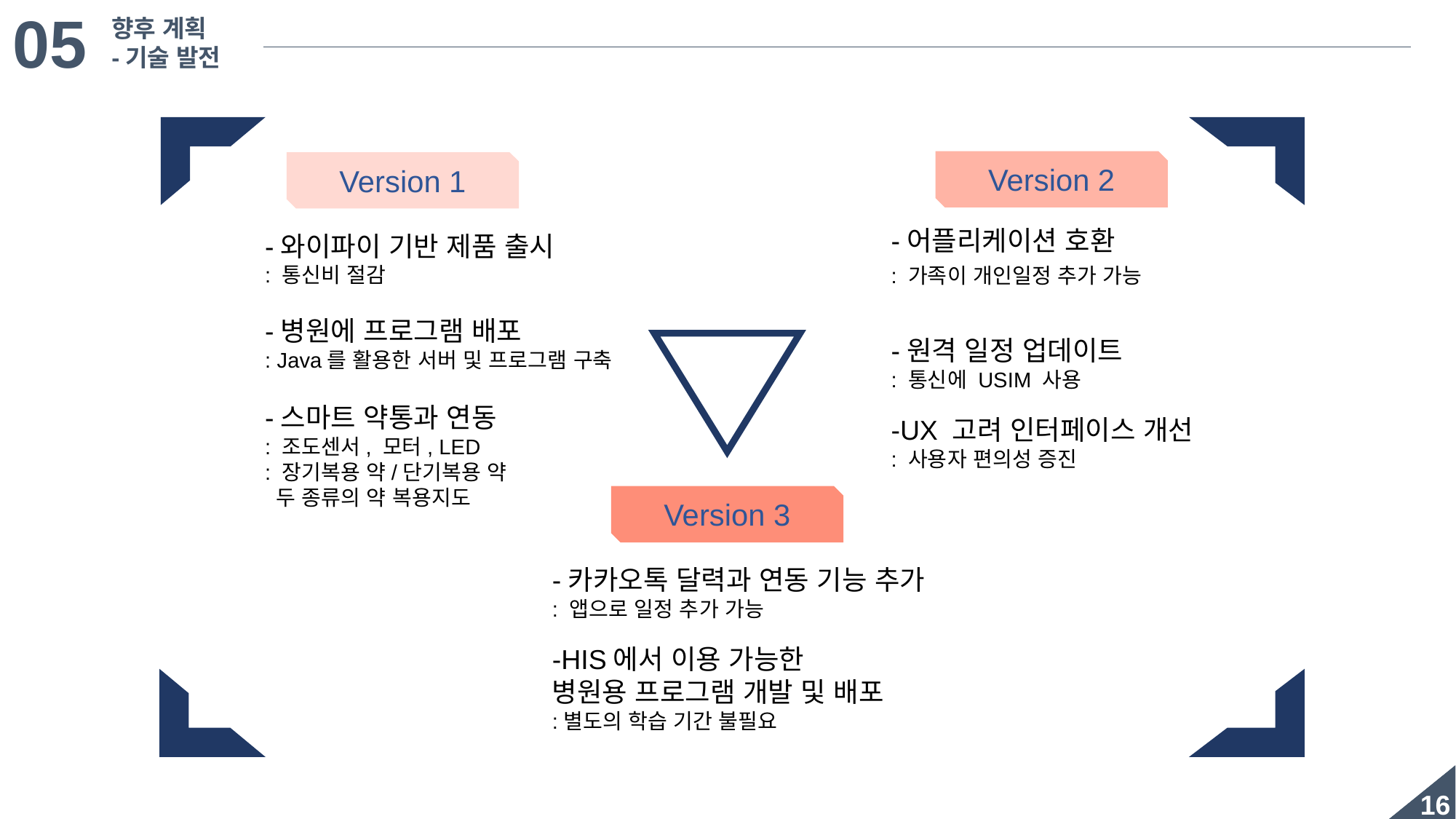

05
향후 계획
-기술 발전

Version 2
Version 1
-어플리케이션 호환
-와이파이 기반 제품 출시
: 통신비 절감
: 가족이 개인일정 추가 가능
-병원에 프로그램 배포
: Java를 활용한 서버 및 프로그램 구축
-원격 일정 업데이트
: 통신에 USIM 사용

-스마트 약통과 연동
: 조도센서, 모터, LED
: 장기복용 약/단기복용 약
 두 종류의 약 복용지도
-UX 고려 인터페이스 개선
: 사용자 편의성 증진
Version 3
-카카오톡 달력과 연동 기능 추가
: 앱으로 일정 추가 가능
-HIS에서 이용 가능한
병원용 프로그램 개발 및 배포
:별도의 학습 기간 불필요

16